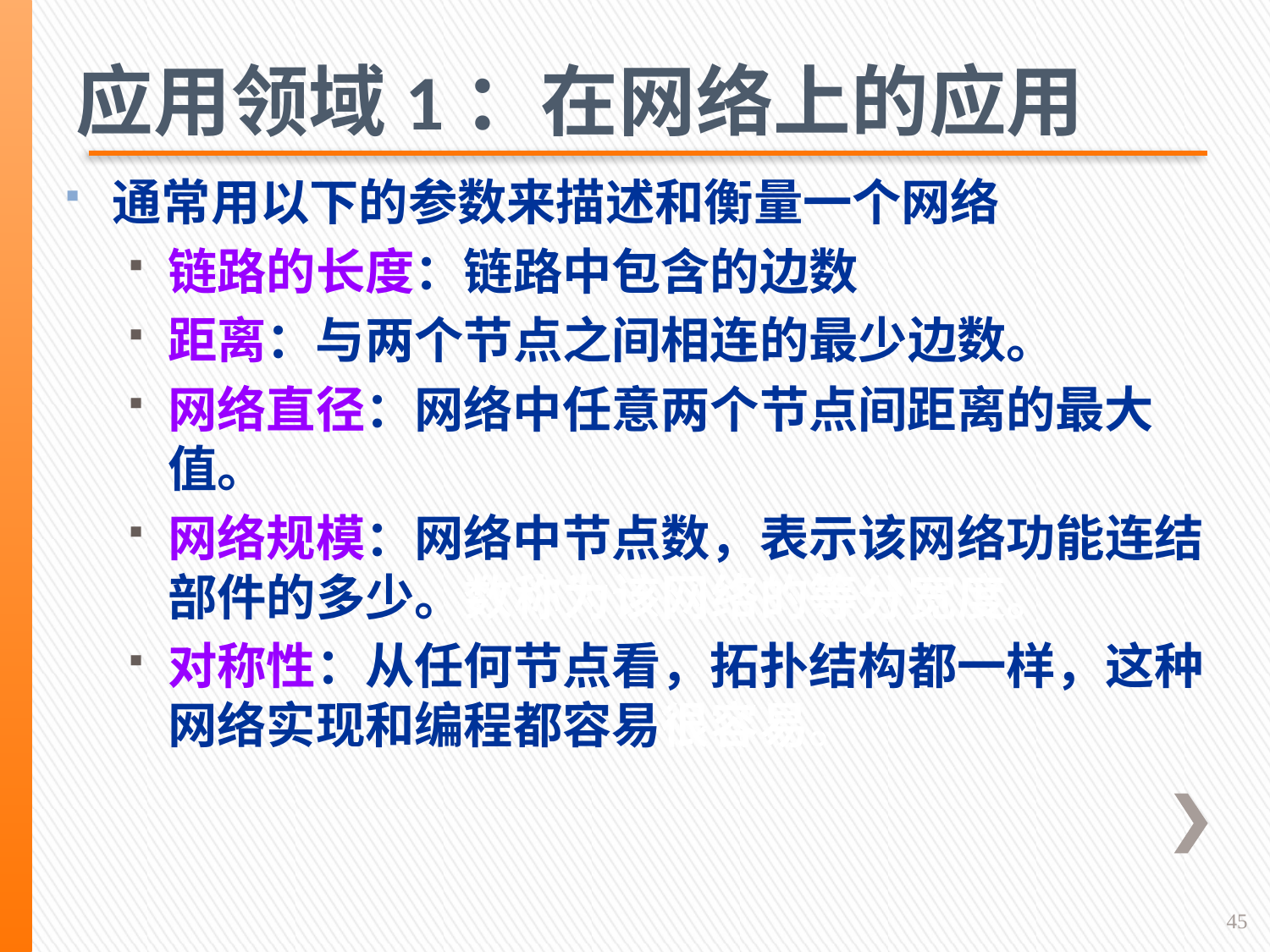

应用领域1：在网络上的应用
通常用以下的参数来描述和衡量一个网络
链路的长度：链路中包含的边数
距离：与两个节点之间相连的最少边数。
网络直径：网络中任意两个节点间距离的最大值。
网络规模：网络中节点数，表示该网络功能连结部件的多少。数称为该网络的等分宽度。
对称性：从任何节点看，拓扑结构都一样，这种网络实现和编程都容易很容易。
45